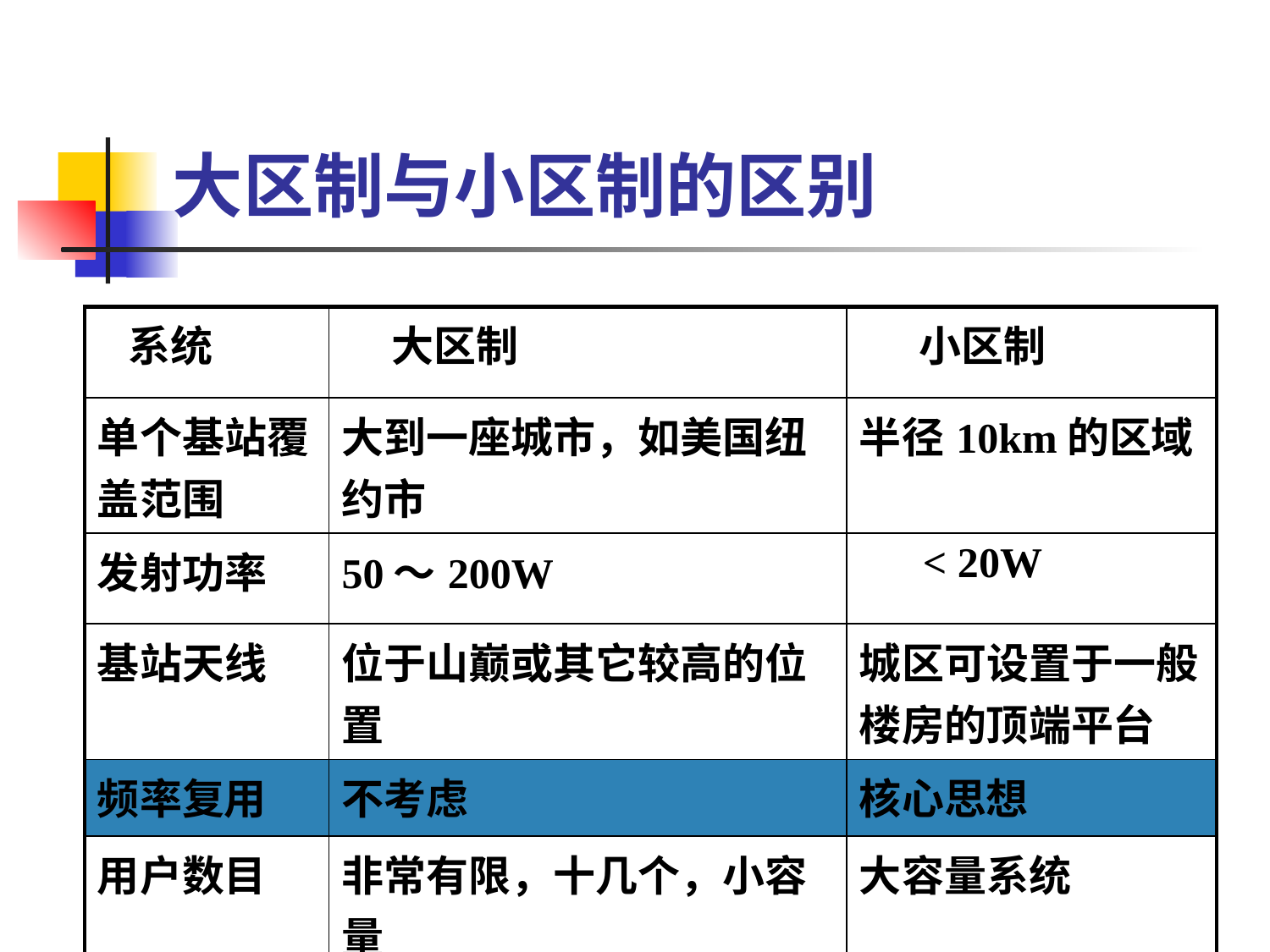

# 大区制与小区制的区别
| 系统 | 大区制 | 小区制 |
| --- | --- | --- |
| 单个基站覆盖范围 | 大到一座城市，如美国纽约市 | 半径10km的区域 |
| 发射功率 | 50～200W | < 20W |
| 基站天线 | 位于山巅或其它较高的位置 | 城区可设置于一般楼房的顶端平台 |
| 频率复用 | 不考虑 | 核心思想 |
| 用户数目 | 非常有限，十几个，小容量 | 大容量系统 |